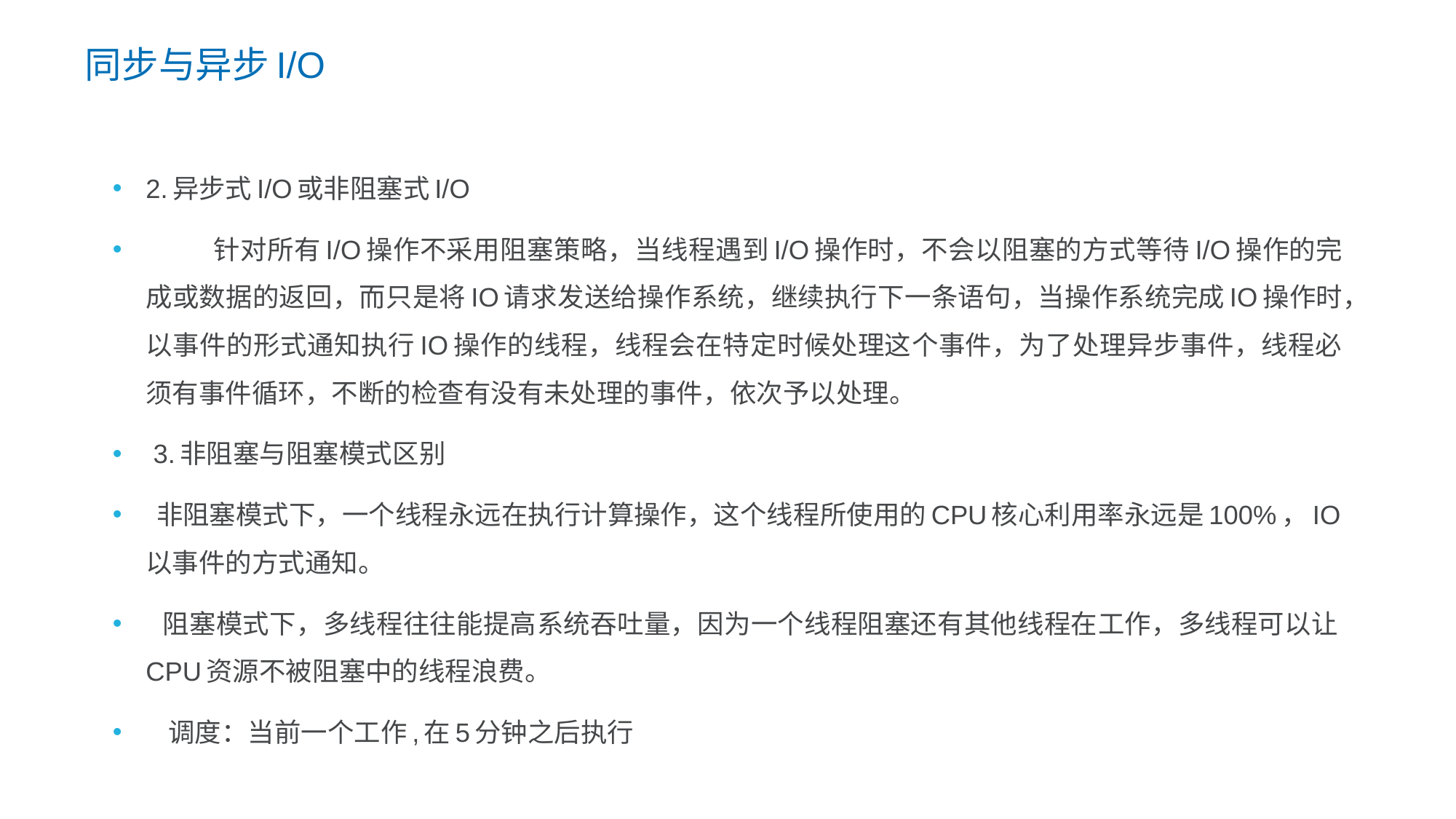

同步与异步I/O
2.异步式I/O或非阻塞式I/O
          针对所有I/O操作不采用阻塞策略，当线程遇到I/O操作时，不会以阻塞的方式等待I/O操作的完成或数据的返回，而只是将IO请求发送给操作系统，继续执行下一条语句，当操作系统完成IO操作时，以事件的形式通知执行IO操作的线程，线程会在特定时候处理这个事件，为了处理异步事件，线程必须有事件循环，不断的检查有没有未处理的事件，依次予以处理。
 3.非阻塞与阻塞模式区别
 非阻塞模式下，一个线程永远在执行计算操作，这个线程所使用的CPU核心利用率永远是100%，IO以事件的方式通知。
  阻塞模式下，多线程往往能提高系统吞吐量，因为一个线程阻塞还有其他线程在工作，多线程可以让CPU资源不被阻塞中的线程浪费。
   调度：当前一个工作,在5分钟之后执行